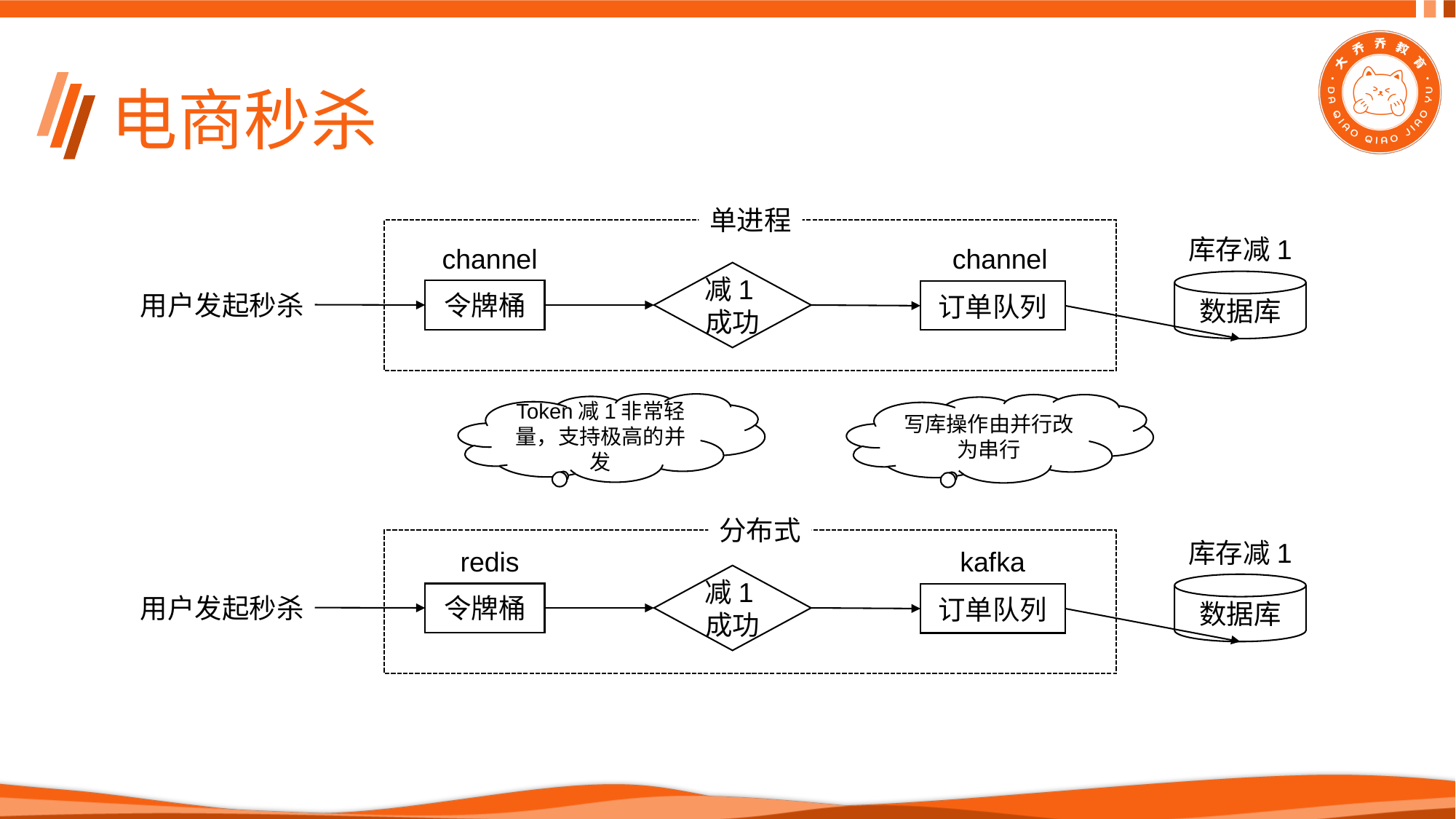

# 电商秒杀
单进程

库存减1
数据库
channel
令牌桶
channel
订单队列
减1成功
用户发起秒杀
Token减1非常轻量，支持极高的并发
写库操作由并行改为串行
分布式

库存减1
数据库
redis
kafka
减1成功
令牌桶
订单队列
用户发起秒杀